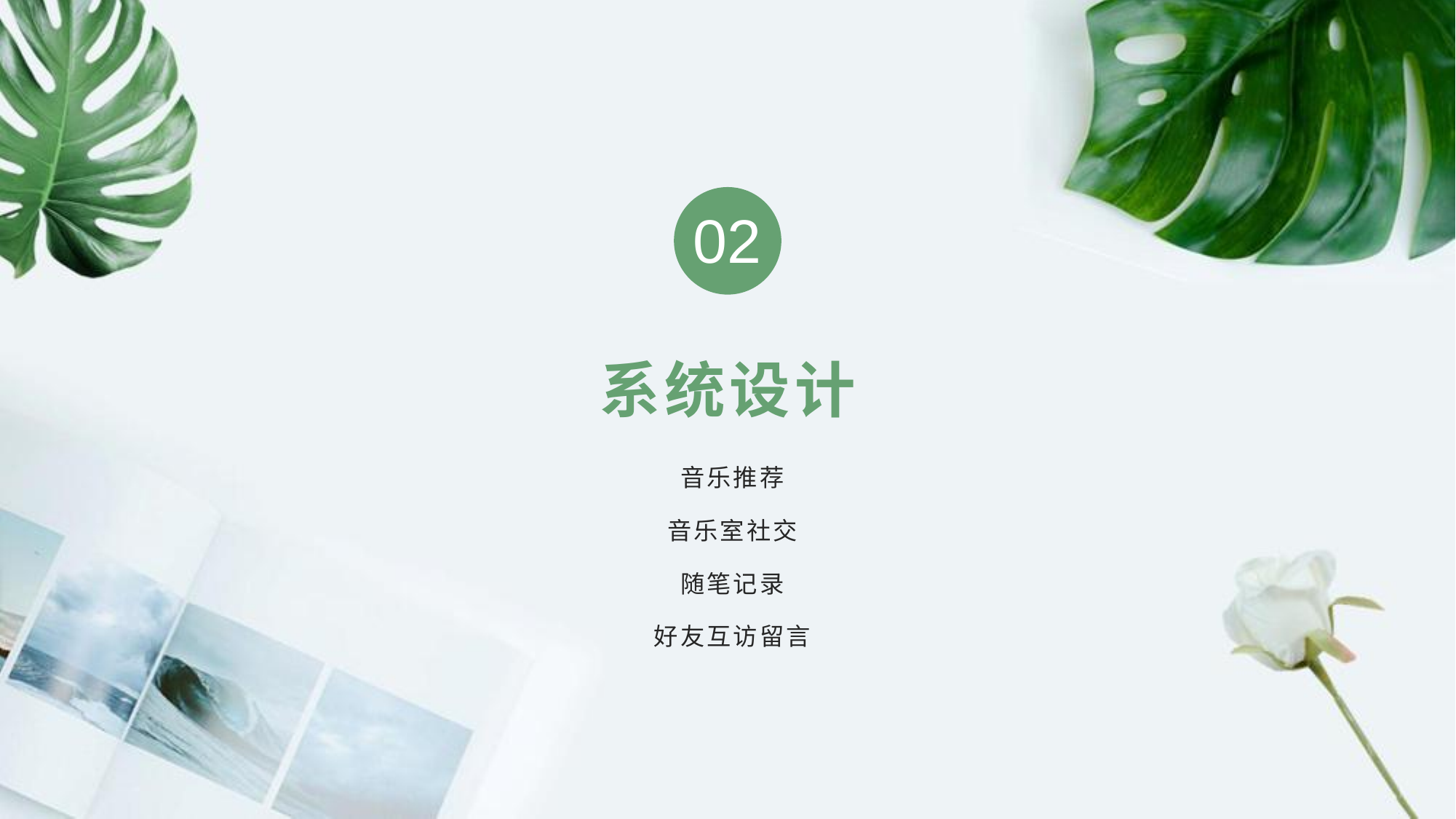

02
# 系统设计
音乐推荐
音乐室社交
随笔记录
好友互访留言